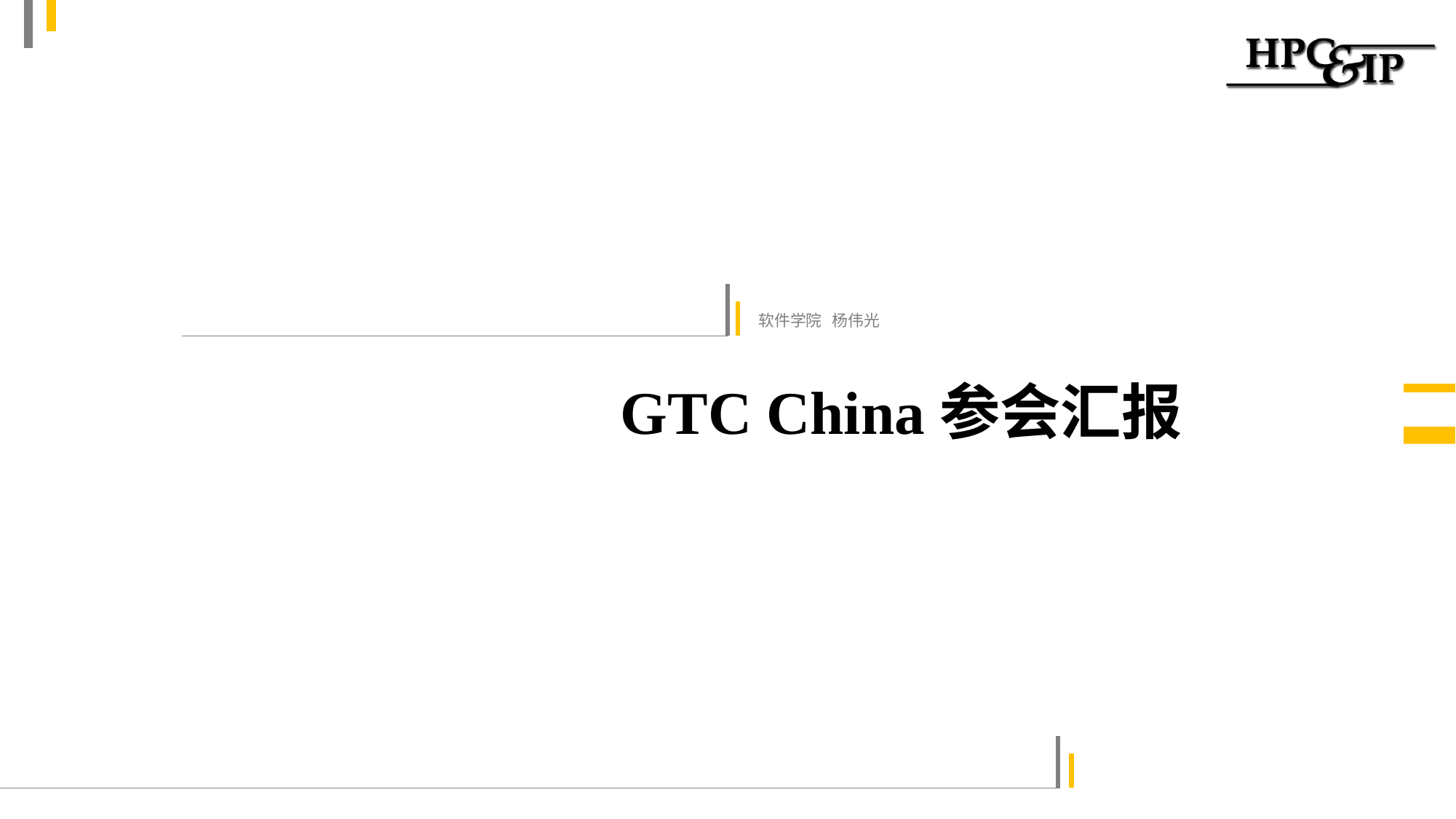

软件学院   杨伟光
# GTC China参会汇报
推荐配色

推荐字体：

微软雅黑

微软雅黑

宋 体

Arial Unicode MS

+

+